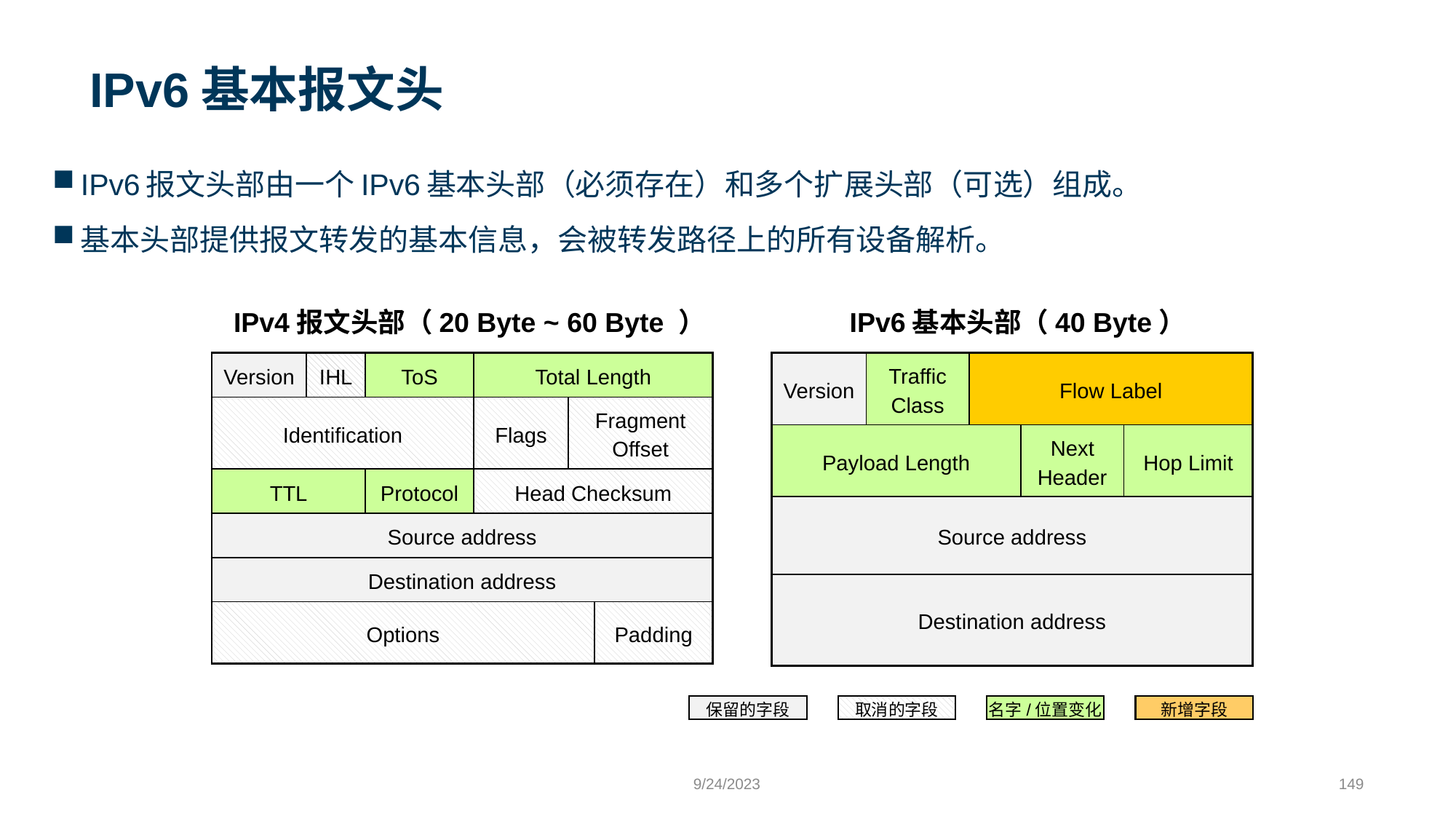

# IPv6基本报文头
IPv6报文头部由一个IPv6基本头部（必须存在）和多个扩展头部（可选）组成。
基本头部提供报文转发的基本信息，会被转发路径上的所有设备解析。
IPv4报文头部（20 Byte ~ 60 Byte ）
IPv6基本头部（40 Byte）
| Version | IHL | ToS | Total Length |  |  |
| --- | --- | --- | --- | --- | --- |
| Identification |  |  | Flags | Fragment Offset |  |
| TTL |  | Protocol | Head Checksum |  |  |
| Source address |  |  |  |  |  |
| Destination address |  |  |  |  |  |
| Options |  |  |  |  | Padding |
| Version | Traffic Class | Flow Label |  |  |
| --- | --- | --- | --- | --- |
| Payload Length |  |  | Next Header | Hop Limit |
| Source address |  |  |  |  |
| Destination address |  |  |  |  |
保留的字段
取消的字段
名字/位置变化
新增字段

9/24/2023
149